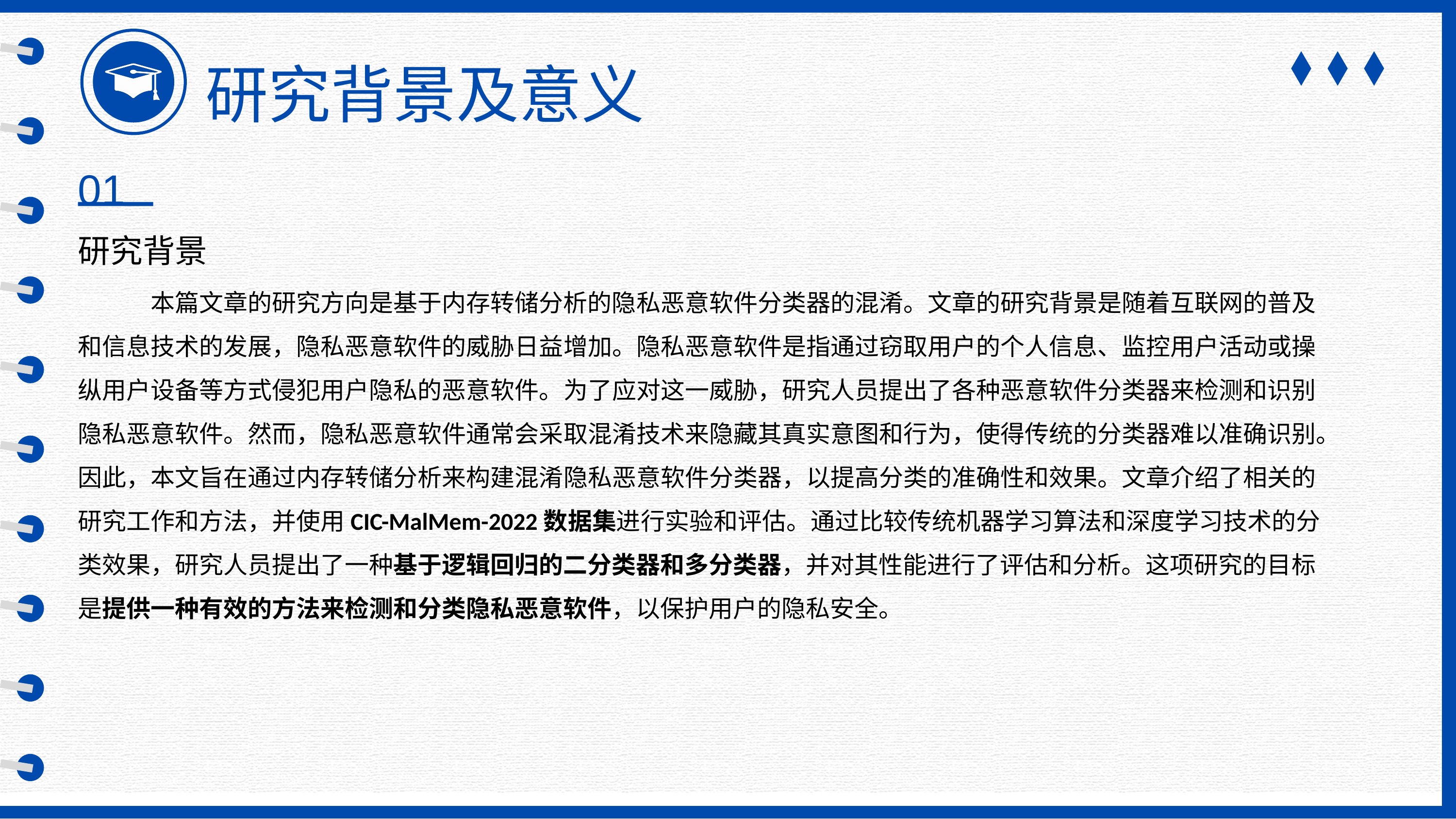

研究背景及意义

01

研究背景
	本篇文章的研究方向是基于内存转储分析的隐私恶意软件分类器的混淆。文章的研究背景是随着互联网的普及和信息技术的发展，隐私恶意软件的威胁日益增加。隐私恶意软件是指通过窃取用户的个人信息、监控用户活动或操纵用户设备等方式侵犯用户隐私的恶意软件。为了应对这一威胁，研究人员提出了各种恶意软件分类器来检测和识别隐私恶意软件。然而，隐私恶意软件通常会采取混淆技术来隐藏其真实意图和行为，使得传统的分类器难以准确识别。因此，本文旨在通过内存转储分析来构建混淆隐私恶意软件分类器，以提高分类的准确性和效果。文章介绍了相关的研究工作和方法，并使用CIC-MalMem-2022数据集进行实验和评估。通过比较传统机器学习算法和深度学习技术的分类效果，研究人员提出了一种基于逻辑回归的二分类器和多分类器，并对其性能进行了评估和分析。这项研究的目标是提供一种有效的方法来检测和分类隐私恶意软件，以保护用户的隐私安全。